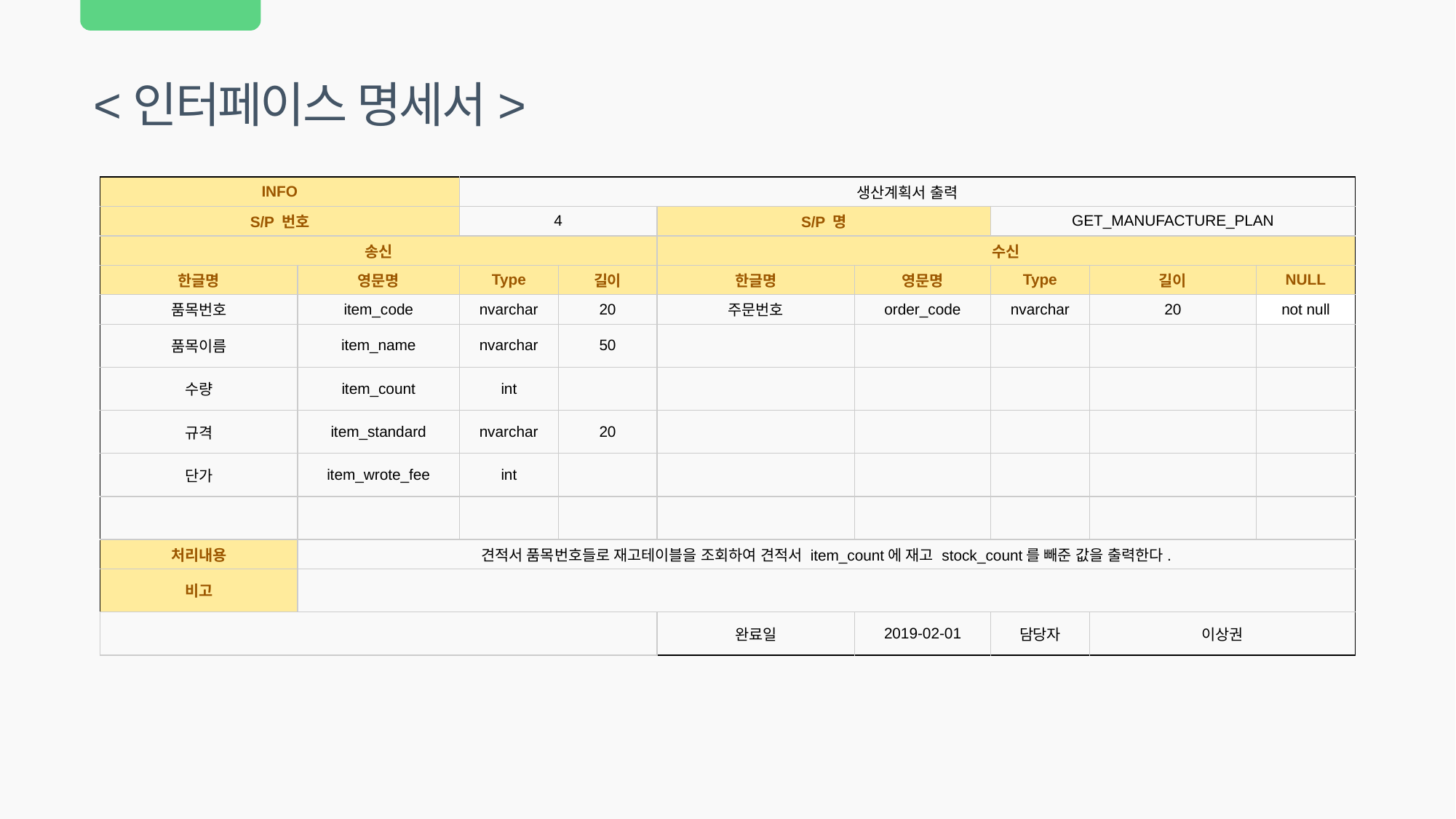

<인터페이스 명세서>
| INFO |  | 생산계획서 출력 |  |  |  |  |  |  |
| --- | --- | --- | --- | --- | --- | --- | --- | --- |
| S/P 번호 |  | 4 |  | S/P 명 |  | GET\_MANUFACTURE\_PLAN |  |  |
| 송신 |  |  |  | 수신 |  |  |  |  |
| 한글명 | 영문명 | Type | 길이 | 한글명 | 영문명 | Type | 길이 | NULL |
| 품목번호 | item\_code | nvarchar | 20 | 주문번호 | order\_code | nvarchar | 20 | not null |
| 품목이름 | item\_name | nvarchar | 50 |  |  |  |  |  |
| 수량 | item\_count | int |  |  |  |  |  |  |
| 규격 | item\_standard | nvarchar | 20 |  |  |  |  |  |
| 단가 | item\_wrote\_fee | int |  |  |  |  |  |  |
|  |  |  |  |  |  |  |  |  |
| 처리내용 | 견적서 품목번호들로 재고테이블을 조회하여 견적서 item\_count에 재고 stock\_count를 빼준 값을 출력한다. |  |  |  |  |  |  |  |
| 비고 |  |  |  |  |  |  |  |  |
|  |  |  |  | 완료일 | 2019-02-01 | 담당자 | 이상권 |  |